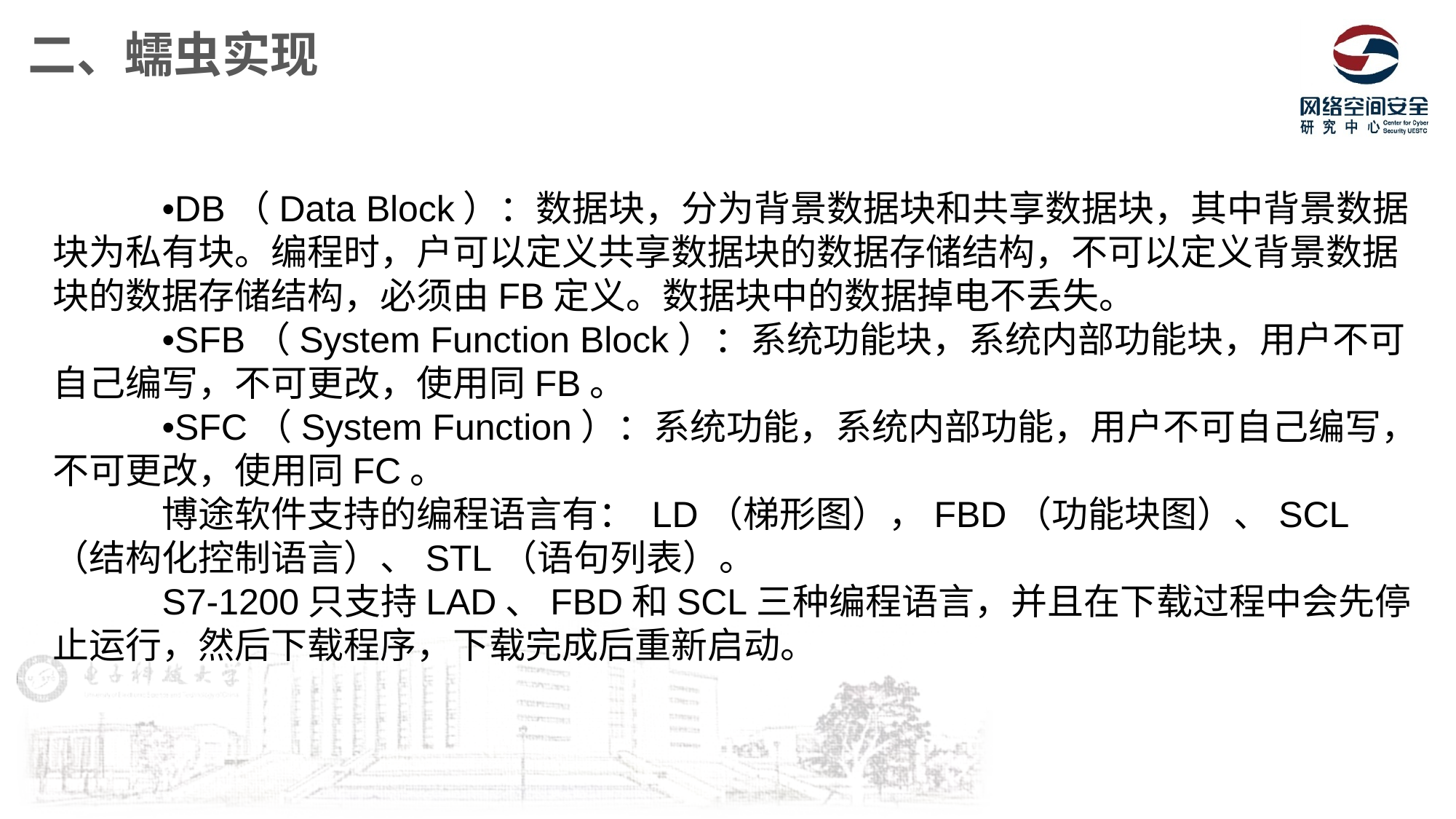

二、蠕虫实现
	•DB（Data Block）：数据块，分为背景数据块和共享数据块，其中背景数据块为私有块。编程时，户可以定义共享数据块的数据存储结构，不可以定义背景数据块的数据存储结构，必须由FB定义。数据块中的数据掉电不丢失。
	•SFB（System Function Block）：系统功能块，系统内部功能块，用户不可自己编写，不可更改，使用同FB。
	•SFC（System Function）：系统功能，系统内部功能，用户不可自己编写，不可更改，使用同FC。
	博途软件支持的编程语言有： LD（梯形图），FBD（功能块图）、SCL（结构化控制语言）、STL（语句列表）。
	S7-1200只支持LAD、FBD和SCL三种编程语言，并且在下载过程中会先停止运行，然后下载程序，下载完成后重新启动。